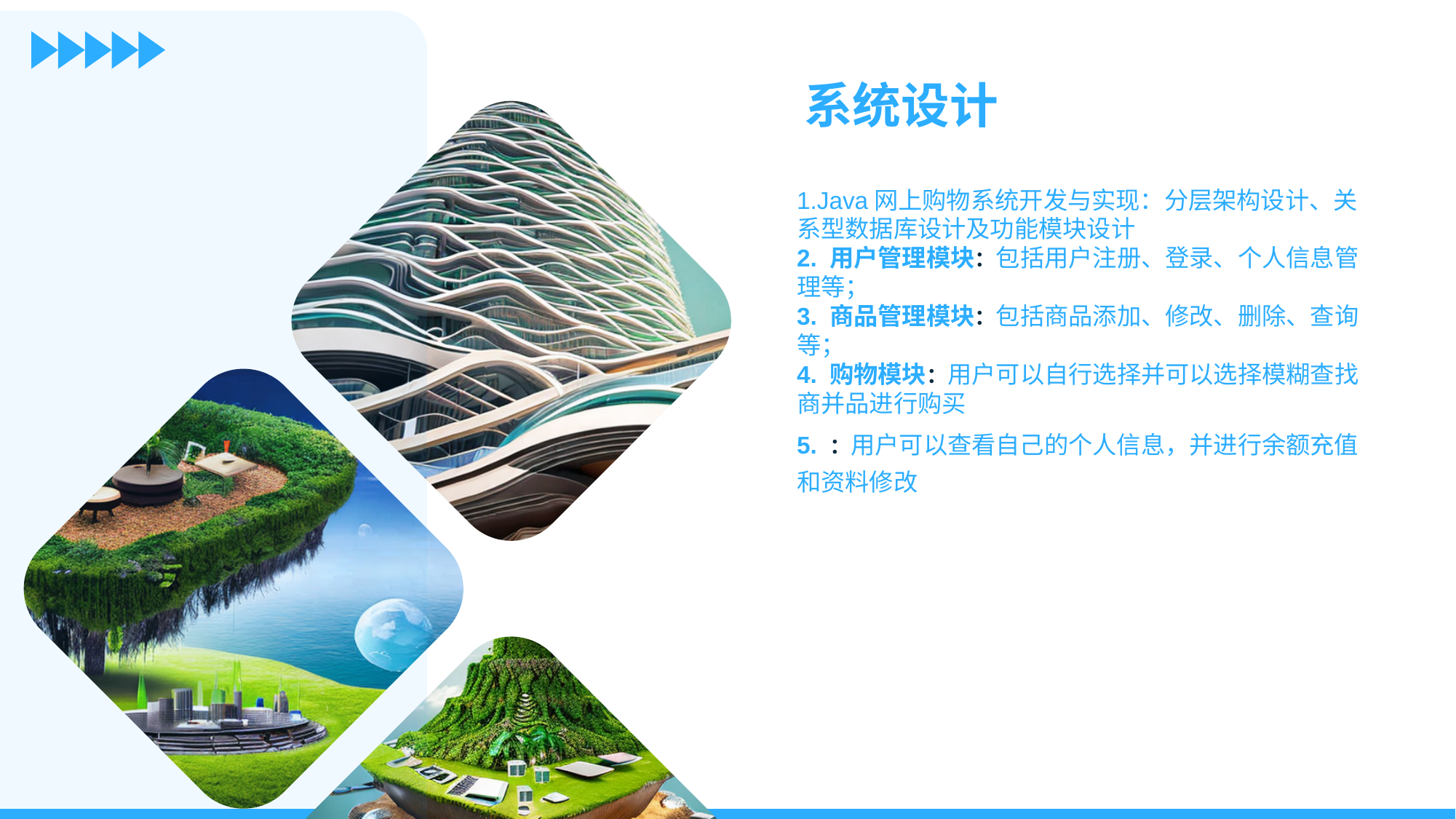

系统设计

1.Java网上购物系统开发与实现：分层架构设计、关系型数据库设计及功能模块设计
2. 用户管理模块：包括用户注册、登录、个人信息管理等；
3. 商品管理模块：包括商品添加、修改、删除、查询等；
4. 购物模块：用户可以自行选择并可以选择模糊查找商并品进行购买
5. ：用户可以查看自己的个人信息，并进行余额充值和资料修改